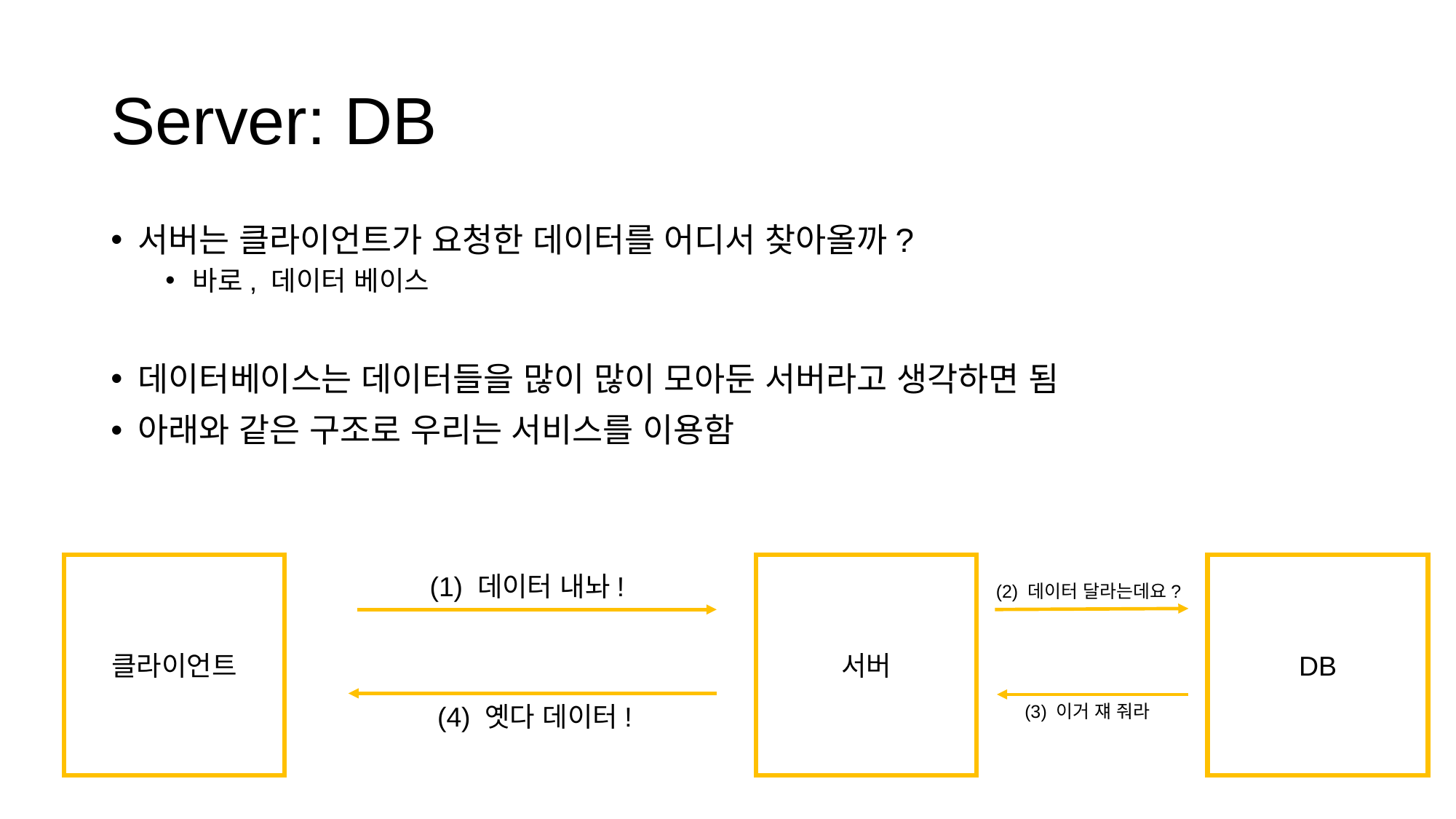

# Server: DB
서버는 클라이언트가 요청한 데이터를 어디서 찾아올까?
바로, 데이터 베이스

데이터베이스는 데이터들을 많이 많이 모아둔 서버라고 생각하면 됨
아래와 같은 구조로 우리는 서비스를 이용함

서버
클라이언트
DB
(1) 데이터 내놔!
(2) 데이터 달라는데요?
(4) 옛다 데이터!
(3) 이거 쟤 줘라